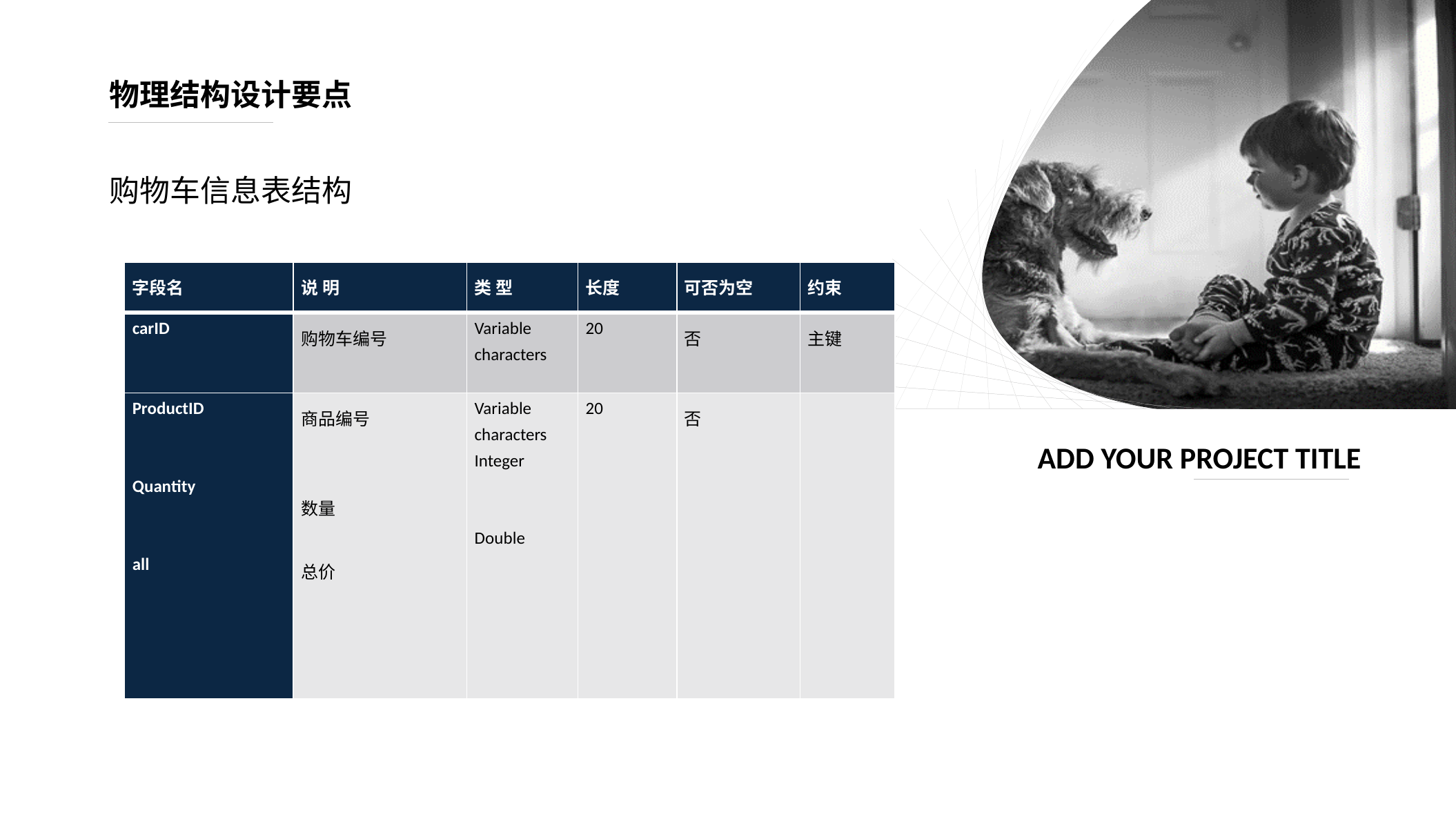

物理结构设计要点

购物车信息表结构

| 字段名 | 说 明 | 类 型 | 长度 | 可否为空 | 约束 |
| --- | --- | --- | --- | --- | --- |
| carID | 购物车编号 | Variable characters | 20 | 否 | 主键 |
| ProductID     Quantity     all | 商品编号     数量   总价 | Variable characters Integer     Double | 20 | 否 |  |

ADD YOUR PROJECT TITLE